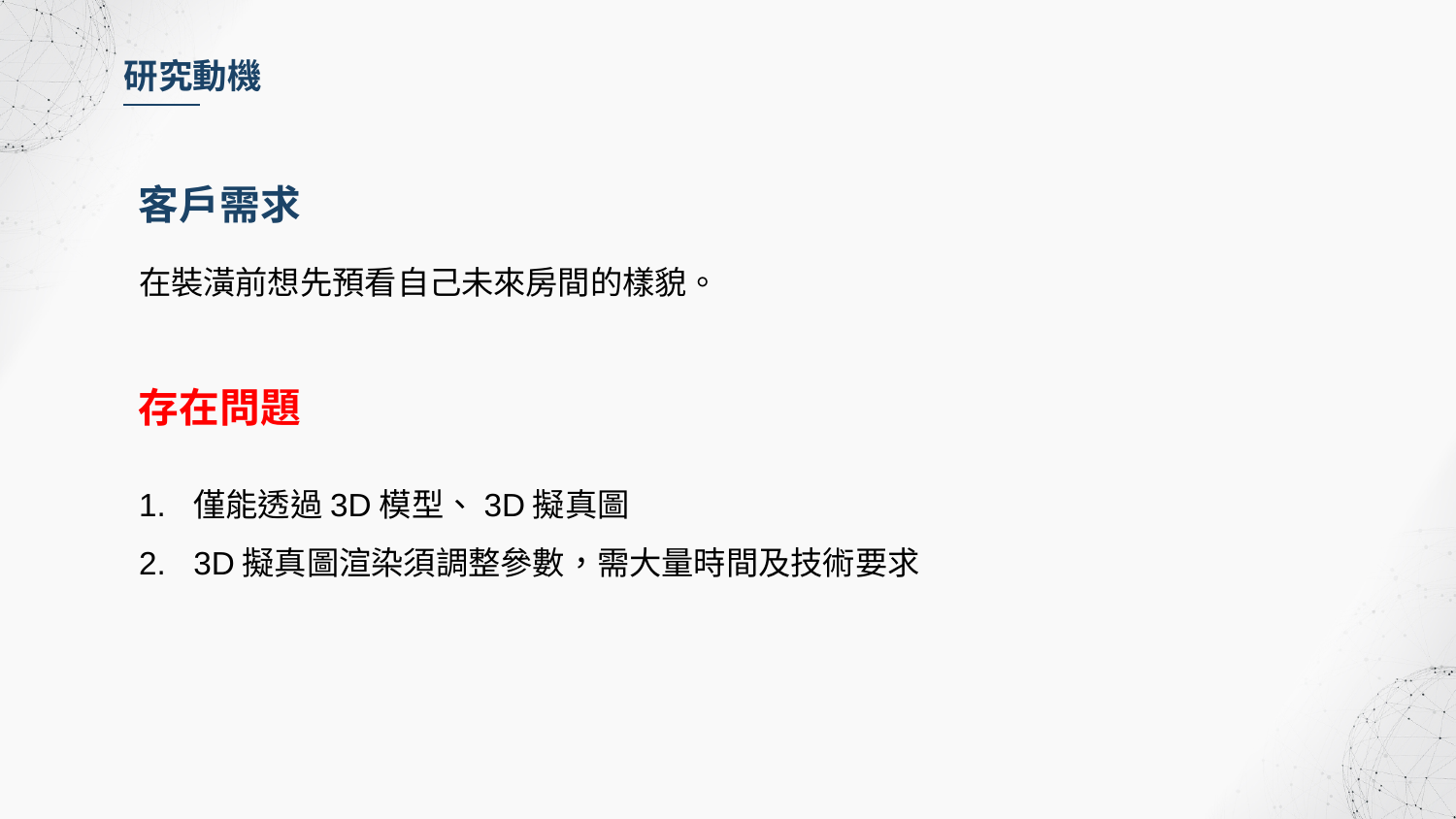

研究動機
客戶需求
在裝潢前想先預看自己未來房間的樣貌。
存在問題
僅能透過3D模型、3D擬真圖
3D擬真圖渲染須調整參數，需大量時間及技術要求